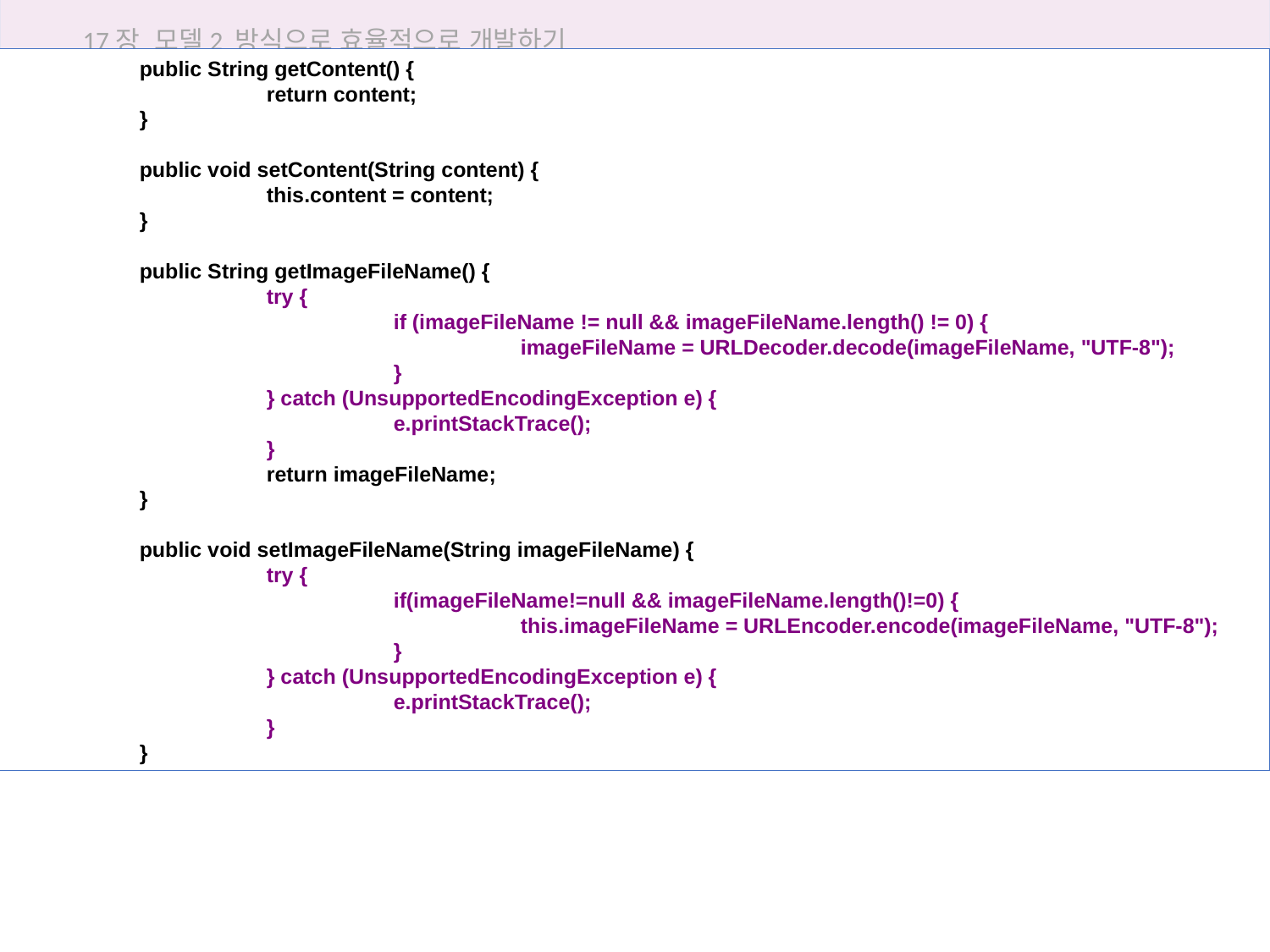

17장  모델2 방식으로 효율적으로 개발하기
	public String getContent() {
		return content;
	}

	public void setContent(String content) {
		this.content = content;
	}

	public String getImageFileName() {
		try {
			if (imageFileName != null && imageFileName.length() != 0) {
				imageFileName = URLDecoder.decode(imageFileName, "UTF-8");
			}
		} catch (UnsupportedEncodingException e) {
			e.printStackTrace();
		}
		return imageFileName;
	}

	public void setImageFileName(String imageFileName) {
		try {
			if(imageFileName!=null && imageFileName.length()!=0) {
				this.imageFileName = URLEncoder.encode(imageFileName, "UTF-8");
			}
		} catch (UnsupportedEncodingException e) {
			e.printStackTrace();
		}
	}